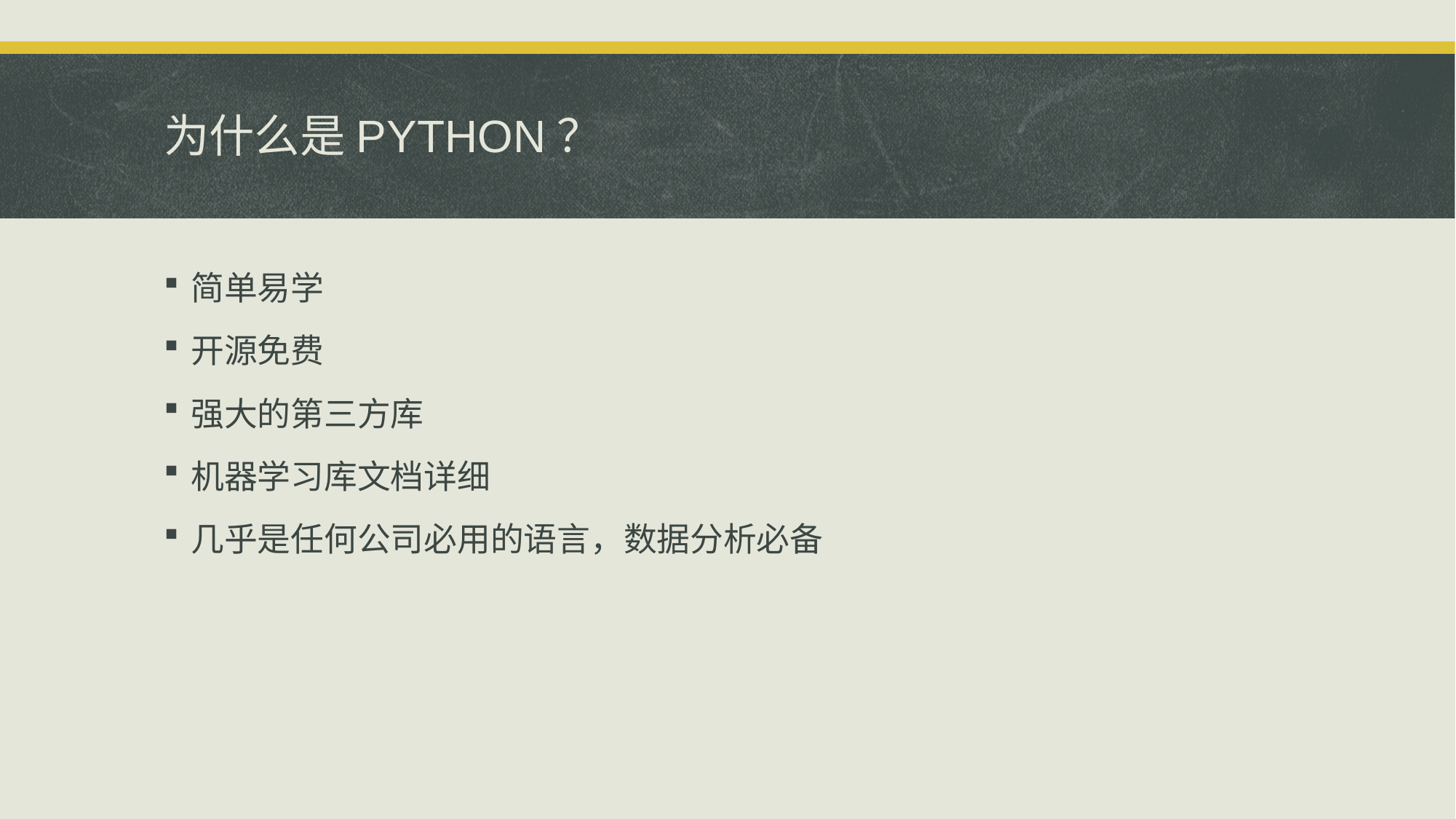

# 为什么是PYTHON？
简单易学
开源免费
强大的第三方库
机器学习库文档详细
几乎是任何公司必用的语言，数据分析必备